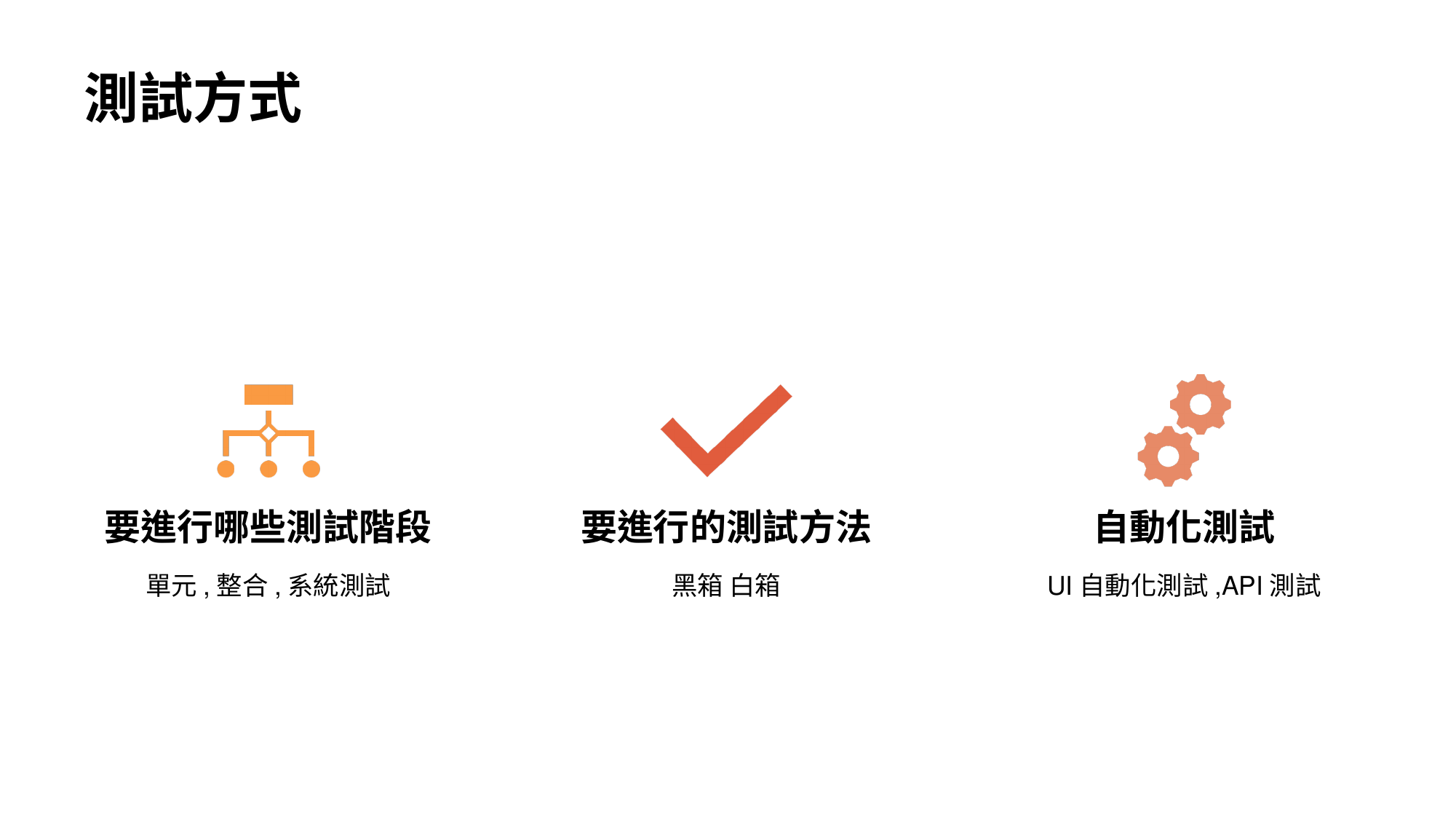

# 測試方式
要進行哪些測試階段
單元,整合,系統測試
要進行的測試方法
黑箱 白箱
自動化測試
UI自動化測試,API測試